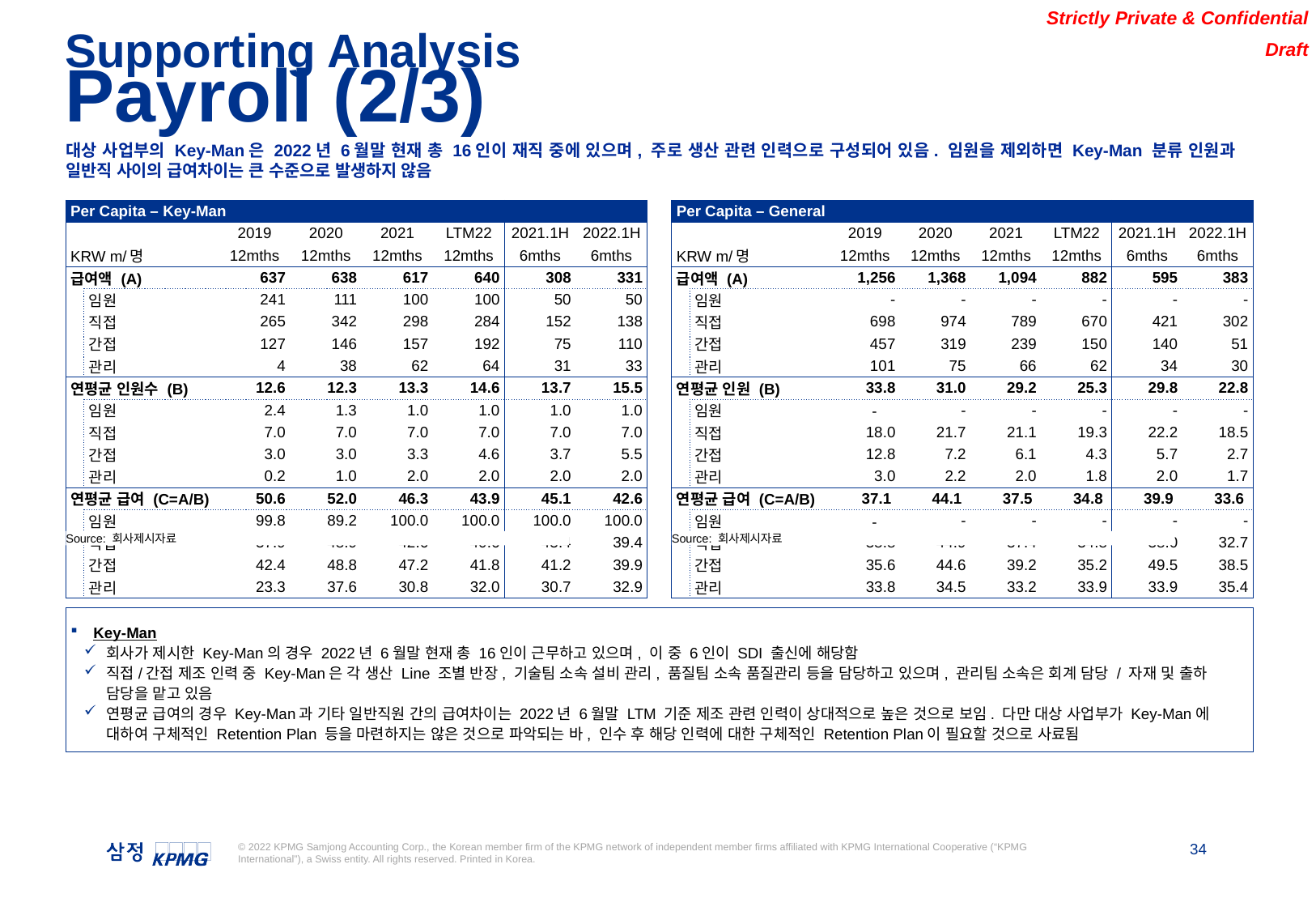

Supporting Analysis
Payroll (2/3)
대상 사업부의 Key-Man은 2022년 6월말 현재 총 16인이 재직 중에 있으며, 주로 생산 관련 인력으로 구성되어 있음. 임원을 제외하면 Key-Man 분류 인원과 일반직 사이의 급여차이는 큰 수준으로 발생하지 않음
| Per Capita – General |  |  |  |  |  |  |  |
| --- | --- | --- | --- | --- | --- | --- | --- |
|  |  | 2019 | 2020 | 2021 | LTM22 | 2021.1H | 2022.1H |
| KRW m/명 |  | 12mths | 12mths | 12mths | 12mths | 6mths | 6mths |
| 급여액 (A) |  | 1,256 | 1,368 | 1,094 | 882 | 595 | 383 |
|  | 임원 | - | - | - | - | - | - |
|  | 직접 | 698 | 974 | 789 | 670 | 421 | 302 |
|  | 간접 | 457 | 319 | 239 | 150 | 140 | 51 |
|  | 관리 | 101 | 75 | 66 | 62 | 34 | 30 |
| 연평균 인원 (B) |  | 33.8 | 31.0 | 29.2 | 25.3 | 29.8 | 22.8 |
|  | 임원 | - | - | - | - | - | - |
|  | 직접 | 18.0 | 21.7 | 21.1 | 19.3 | 22.2 | 18.5 |
|  | 간접 | 12.8 | 7.2 | 6.1 | 4.3 | 5.7 | 2.7 |
|  | 관리 | 3.0 | 2.2 | 2.0 | 1.8 | 2.0 | 1.7 |
| 연평균 급여 (C=A/B) |  | 37.1 | 44.1 | 37.5 | 34.8 | 39.9 | 33.6 |
|  | 임원 | - | - | - | - | - | - |
|  | 직접 | 38.8 | 44.9 | 37.4 | 34.8 | 38.0 | 32.7 |
|  | 간접 | 35.6 | 44.6 | 39.2 | 35.2 | 49.5 | 38.5 |
|  | 관리 | 33.8 | 34.5 | 33.2 | 33.9 | 33.9 | 35.4 |
| Per Capita – Key-Man |  |  |  |  |  |  |  |
| --- | --- | --- | --- | --- | --- | --- | --- |
|  |  | 2019 | 2020 | 2021 | LTM22 | 2021.1H | 2022.1H |
| KRW m/명 |  | 12mths | 12mths | 12mths | 12mths | 6mths | 6mths |
| 급여액 (A) |  | 637 | 638 | 617 | 640 | 308 | 331 |
|  | 임원 | 241 | 111 | 100 | 100 | 50 | 50 |
|  | 직접 | 265 | 342 | 298 | 284 | 152 | 138 |
|  | 간접 | 127 | 146 | 157 | 192 | 75 | 110 |
|  | 관리 | 4 | 38 | 62 | 64 | 31 | 33 |
| 연평균 인원수 (B) |  | 12.6 | 12.3 | 13.3 | 14.6 | 13.7 | 15.5 |
|  | 임원 | 2.4 | 1.3 | 1.0 | 1.0 | 1.0 | 1.0 |
|  | 직접 | 7.0 | 7.0 | 7.0 | 7.0 | 7.0 | 7.0 |
|  | 간접 | 3.0 | 3.0 | 3.3 | 4.6 | 3.7 | 5.5 |
|  | 관리 | 0.2 | 1.0 | 2.0 | 2.0 | 2.0 | 2.0 |
| 연평균 급여 (C=A/B) |  | 50.6 | 52.0 | 46.3 | 43.9 | 45.1 | 42.6 |
|  | 임원 | 99.8 | 89.2 | 100.0 | 100.0 | 100.0 | 100.0 |
|  | 직접 | 37.9 | 48.9 | 42.6 | 40.6 | 43.4 | 39.4 |
|  | 간접 | 42.4 | 48.8 | 47.2 | 41.8 | 41.2 | 39.9 |
|  | 관리 | 23.3 | 37.6 | 30.8 | 32.0 | 30.7 | 32.9 |
Source: 회사제시자료
Source: 회사제시자료
Key-Man
회사가 제시한 Key-Man의 경우 2022년 6월말 현재 총 16인이 근무하고 있으며, 이 중 6인이 SDI 출신에 해당함
직접/간접 제조 인력 중 Key-Man은 각 생산 Line 조별 반장, 기술팀 소속 설비 관리, 품질팀 소속 품질관리 등을 담당하고 있으며, 관리팀 소속은 회계 담당 / 자재 및 출하 담당을 맡고 있음
연평균 급여의 경우 Key-Man과 기타 일반직원 간의 급여차이는 2022년 6월말 LTM 기준 제조 관련 인력이 상대적으로 높은 것으로 보임. 다만 대상 사업부가 Key-Man에 대하여 구체적인 Retention Plan 등을 마련하지는 않은 것으로 파악되는 바, 인수 후 해당 인력에 대한 구체적인 Retention Plan이 필요할 것으로 사료됨